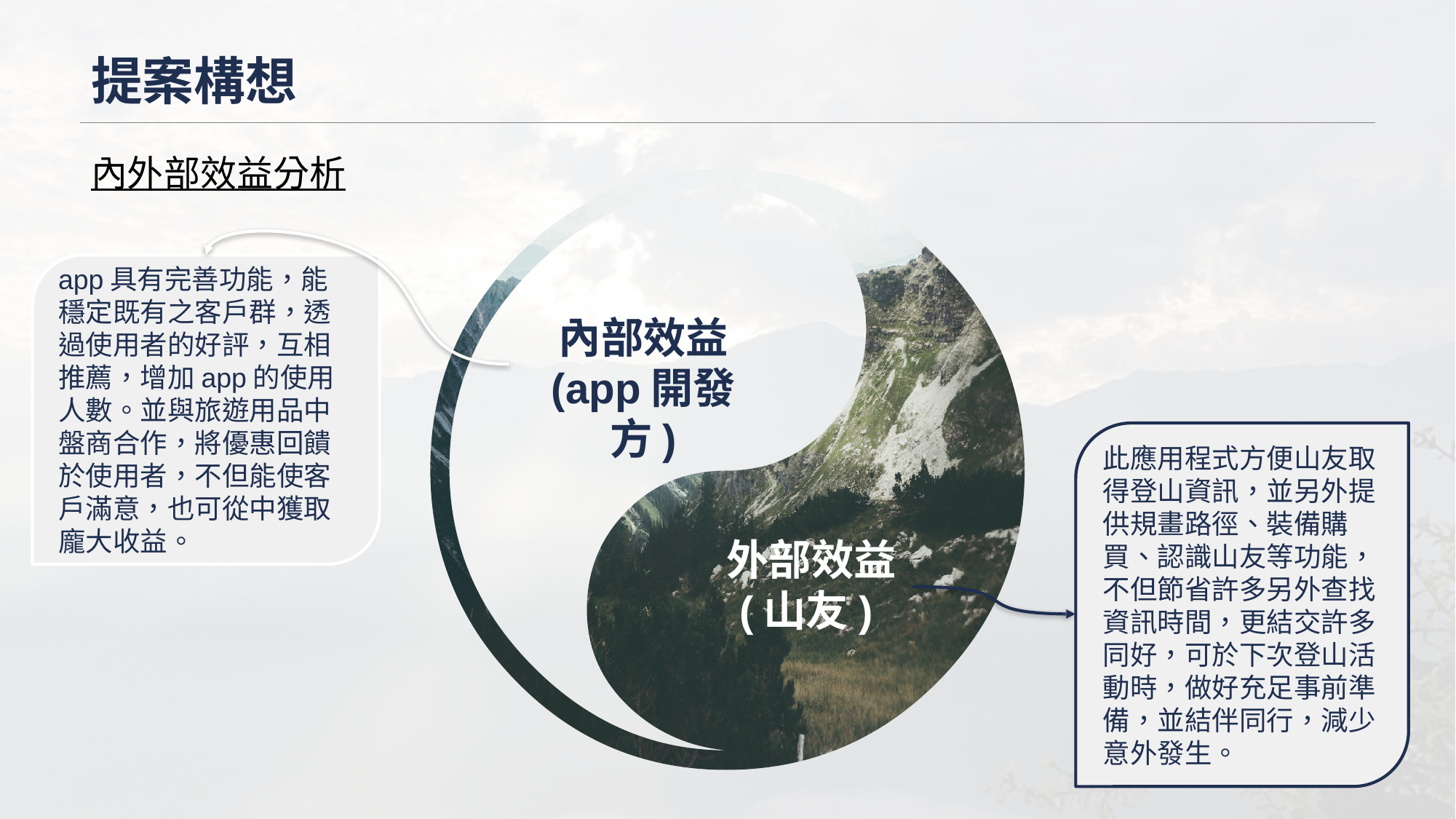

# 提案構想
內外部效益分析

app具有完善功能，能穩定既有之客戶群，透過使用者的好評，互相推薦，增加app的使用人數。並與旅遊用品中盤商合作，將優惠回饋於使用者，不但能使客戶滿意，也可從中獲取龐大收益。
內部效益
(app開發方)
此應用程式方便山友取得登山資訊，並另外提供規畫路徑、裝備購買、認識山友等功能，不但節省許多另外查找資訊時間，更結交許多同好，可於下次登山活動時，做好充足事前準備，並結伴同行，減少意外發生。
外部效益
(山友)
11